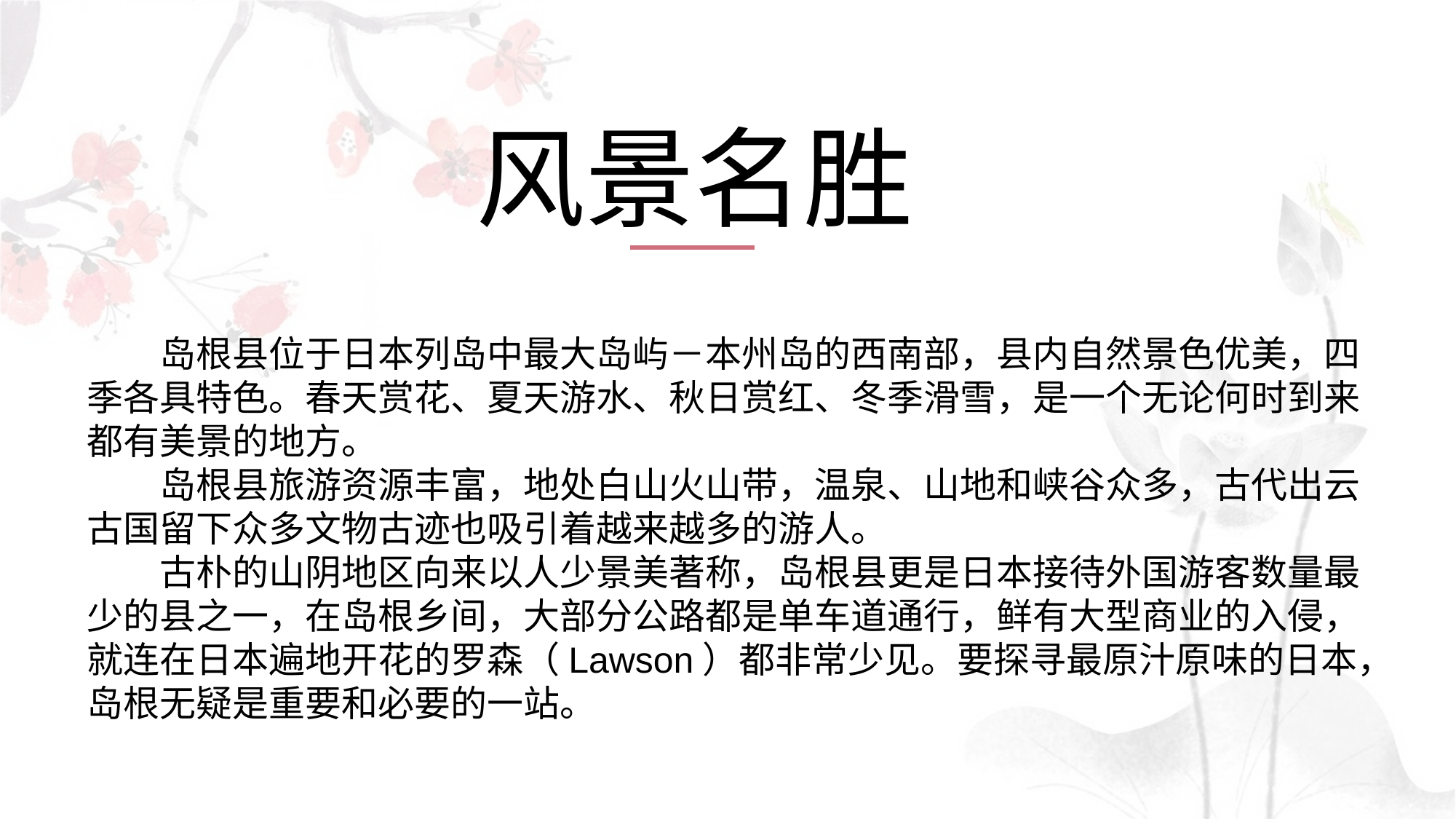

风景名胜
岛根县位于日本列岛中最大岛屿－本州岛的西南部，县内自然景色优美，四季各具特色。春天赏花、夏天游水、秋日赏红、冬季滑雪，是一个无论何时到来都有美景的地方。
岛根县旅游资源丰富，地处白山火山带，温泉、山地和峡谷众多，古代出云古国留下众多文物古迹也吸引着越来越多的游人。
古朴的山阴地区向来以人少景美著称，岛根县更是日本接待外国游客数量最少的县之一，在岛根乡间，大部分公路都是单车道通行，鲜有大型商业的入侵，就连在日本遍地开花的罗森（Lawson）都非常少见。要探寻最原汁原味的日本，岛根无疑是重要和必要的一站。